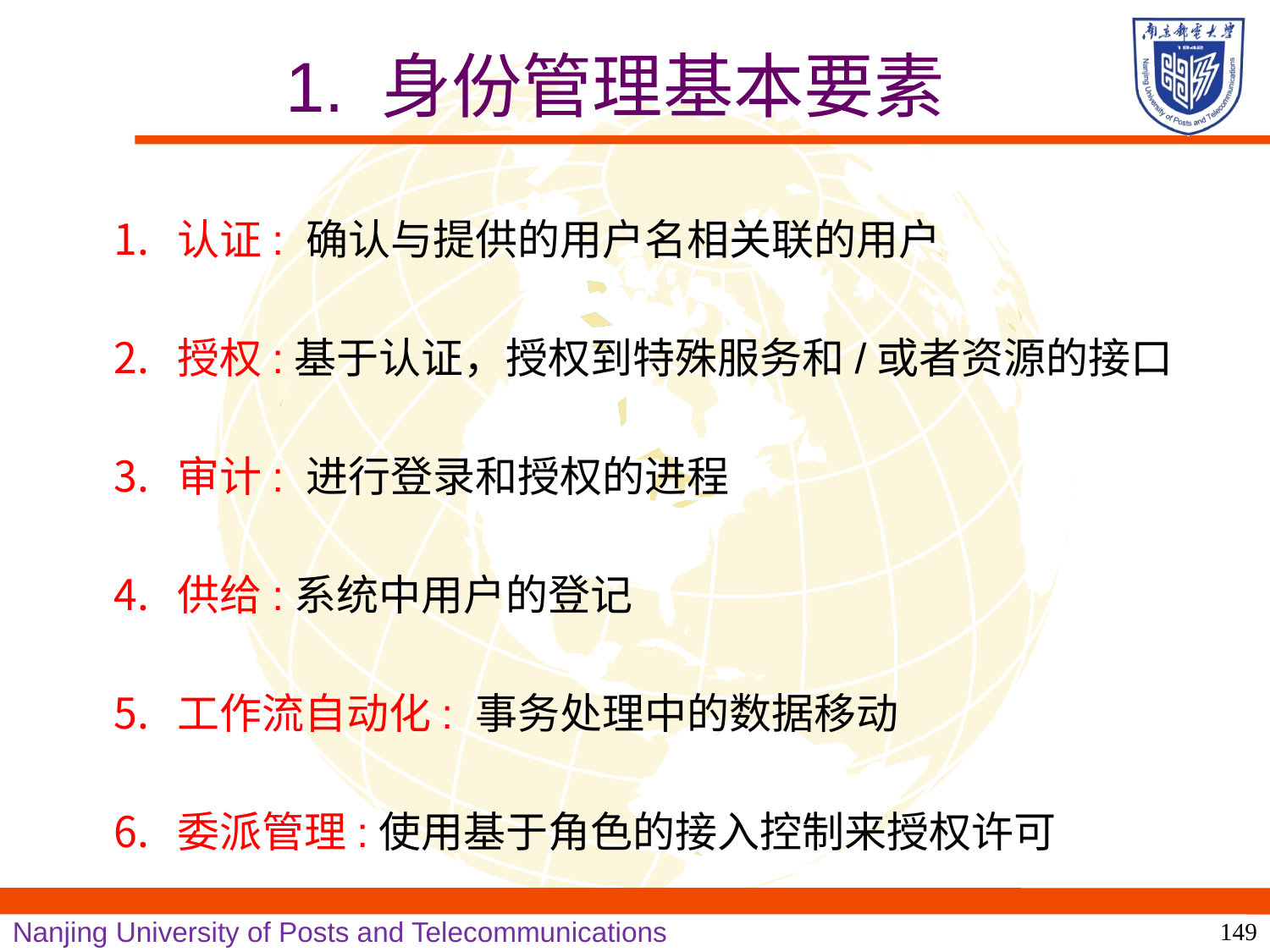

# 1. 身份管理基本要素
认证: 确认与提供的用户名相关联的用户
授权:基于认证，授权到特殊服务和/或者资源的接口
审计: 进行登录和授权的进程
供给:系统中用户的登记
工作流自动化: 事务处理中的数据移动
委派管理:使用基于角色的接入控制来授权许可
149